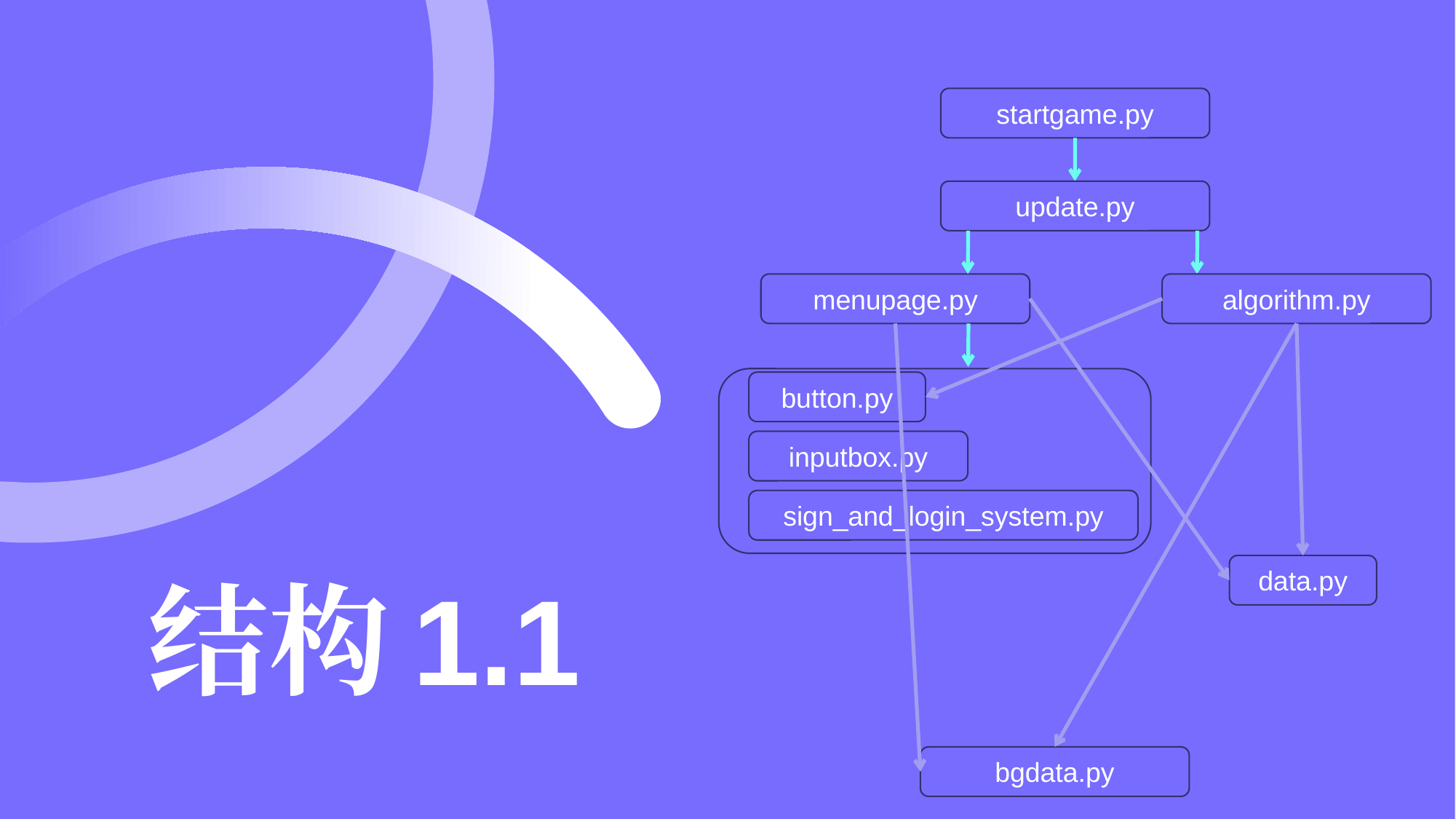

startgame.py
update.py
menupage.py
algorithm.py

button.py
inputbox.py
sign_and_login_system.py
结构1.1
data.py
bgdata.py